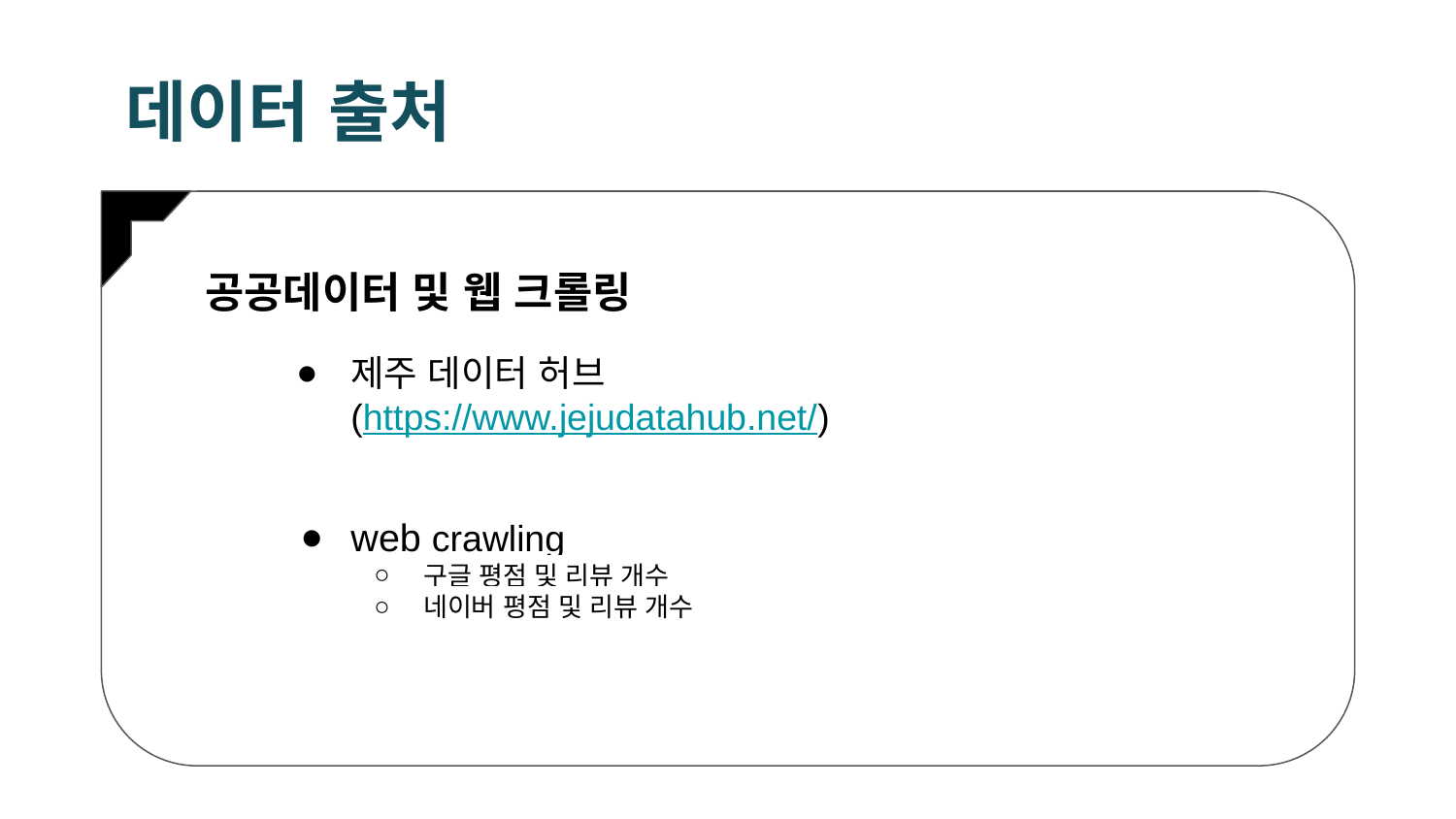

# 데이터 출처

공공데이터 및 웹 크롤링

제주 데이터 허브
(https://www.jejudatahub.net/)

web crawling
구글 평점 및 리뷰 개수
네이버 평점 및 리뷰 개수